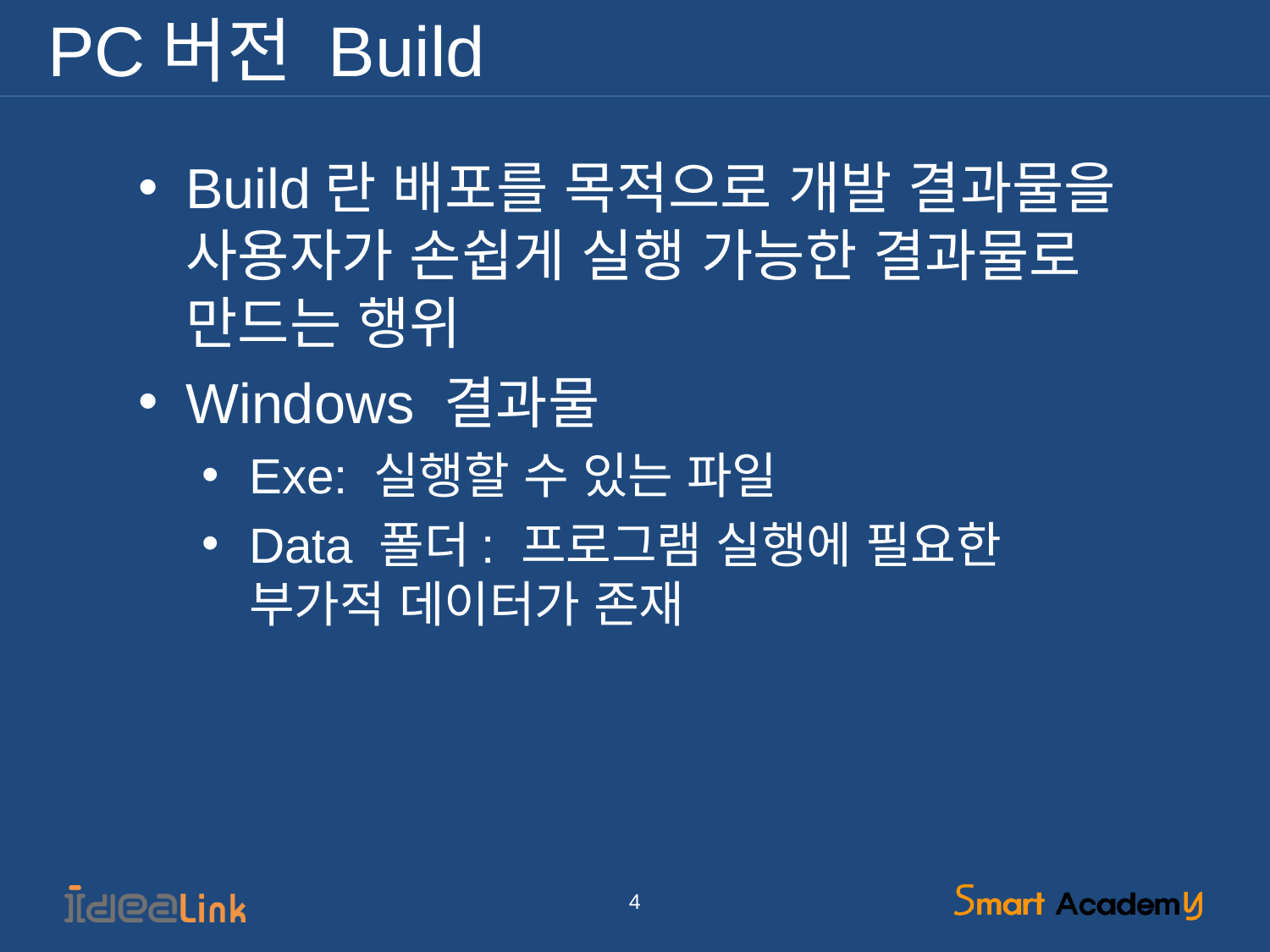

# PC버전 Build
Build란 배포를 목적으로 개발 결과물을 사용자가 손쉽게 실행 가능한 결과물로 만드는 행위
Windows 결과물
Exe: 실행할 수 있는 파일
Data 폴더: 프로그램 실행에 필요한 부가적 데이터가 존재

4